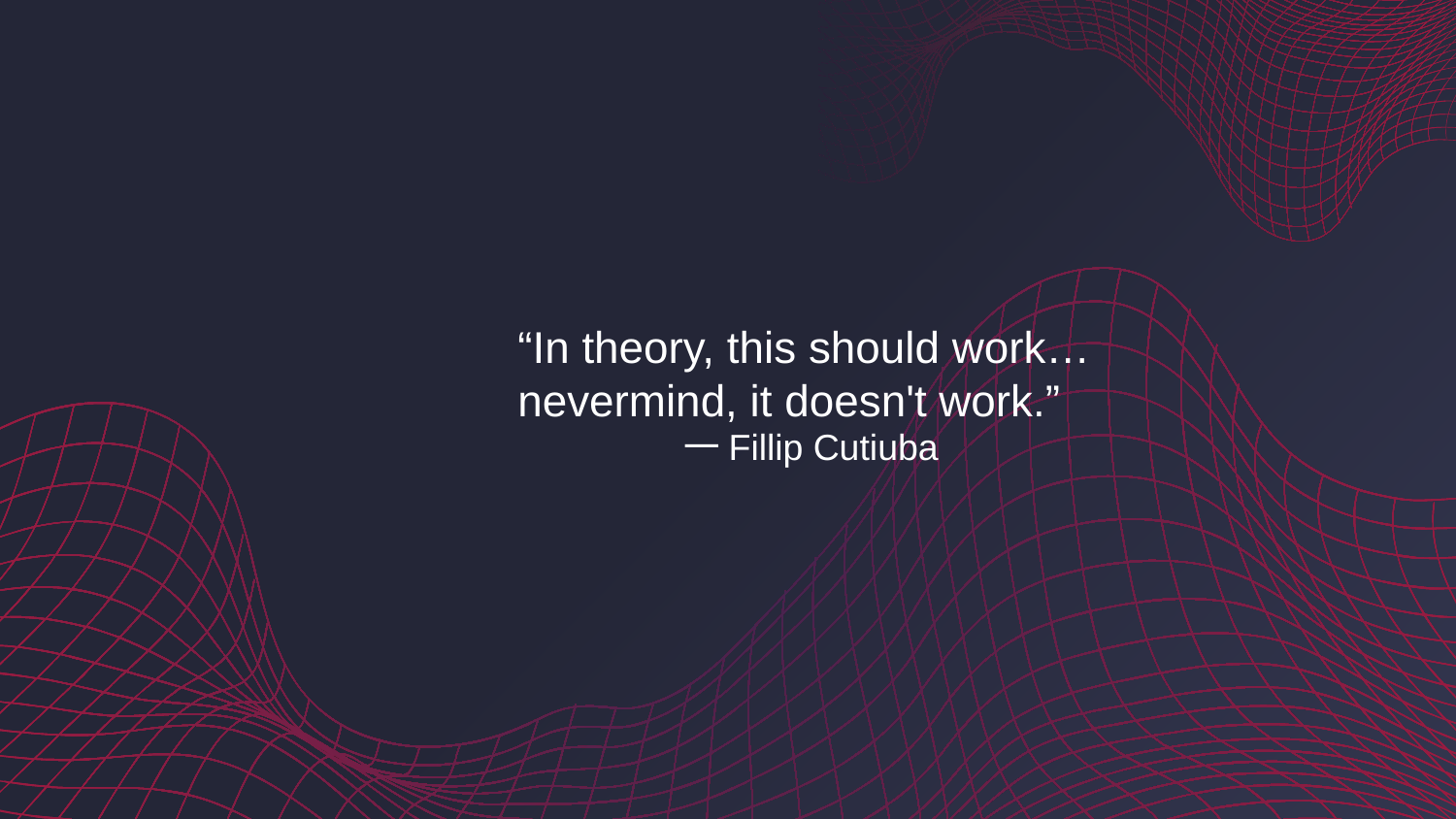

“In theory, this should work… nevermind, it doesn't work.”
# 一Fillip Cutiuba